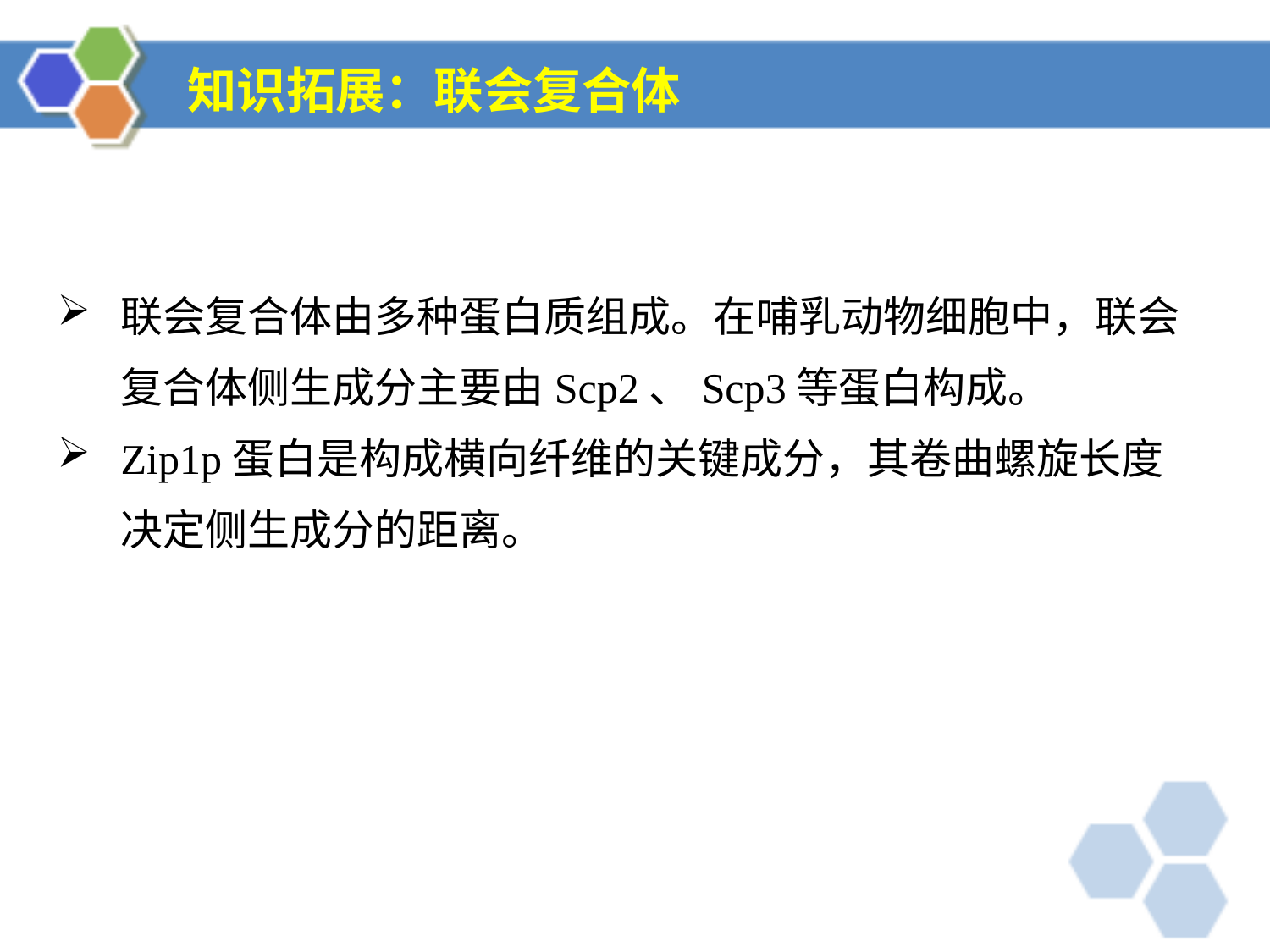

知识拓展：联会复合体
联会复合体由多种蛋白质组成。在哺乳动物细胞中，联会复合体侧生成分主要由Scp2、Scp3等蛋白构成。
Zip1p蛋白是构成横向纤维的关键成分，其卷曲螺旋长度决定侧生成分的距离。